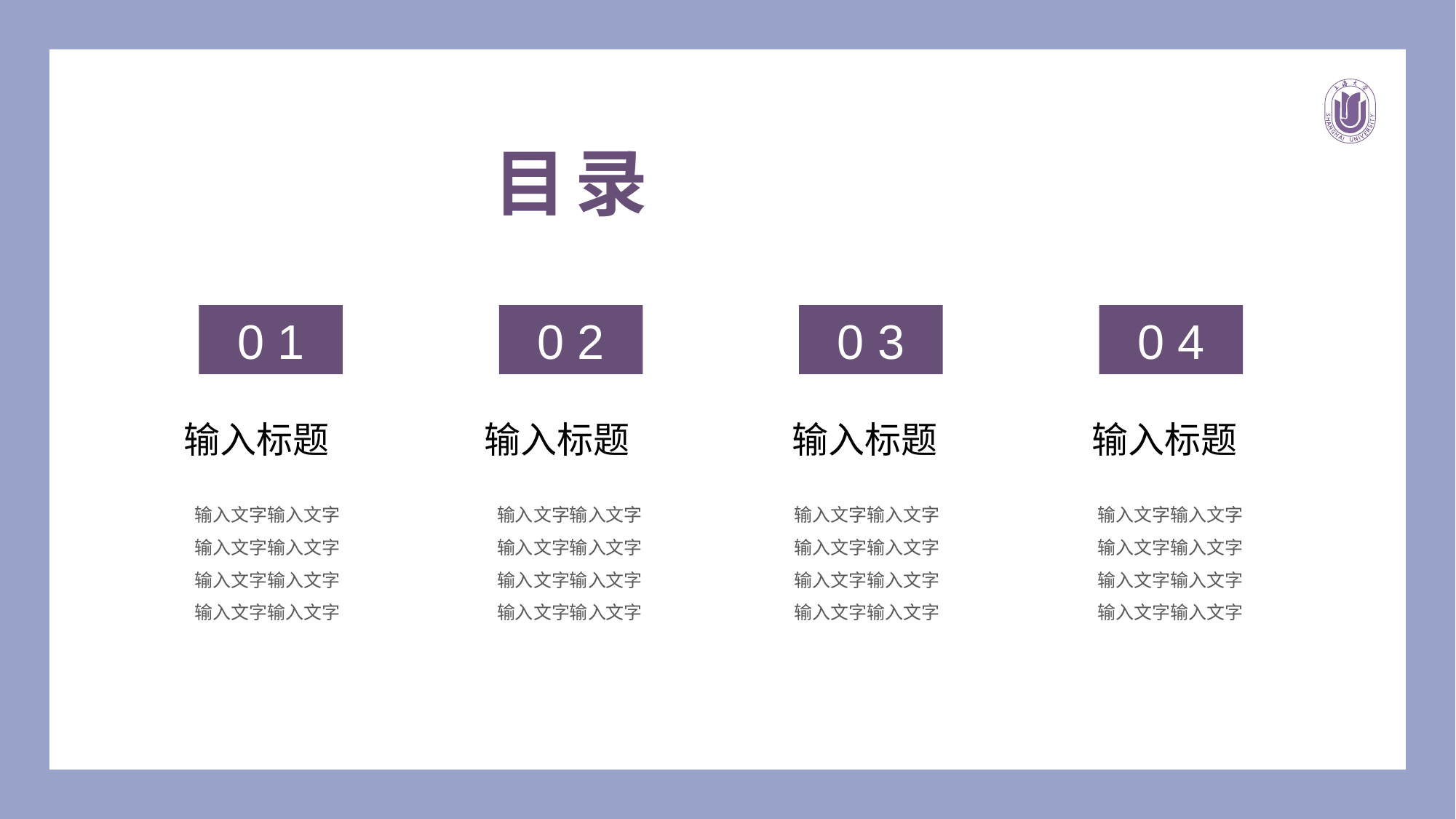

目录
0 1
0 2
0 3
0 4
输入标题
输入标题
输入标题
输入标题
输入文字输入文字输入文字输入文字输入文字输入文字输入文字输入文字
输入文字输入文字输入文字输入文字输入文字输入文字
输入文字输入文字
输入文字输入文字输入文字输入文字输入文字输入文字输入文字输入文字
输入文字输入文字输入文字输入文字输入文字输入文字输入文字输入文字